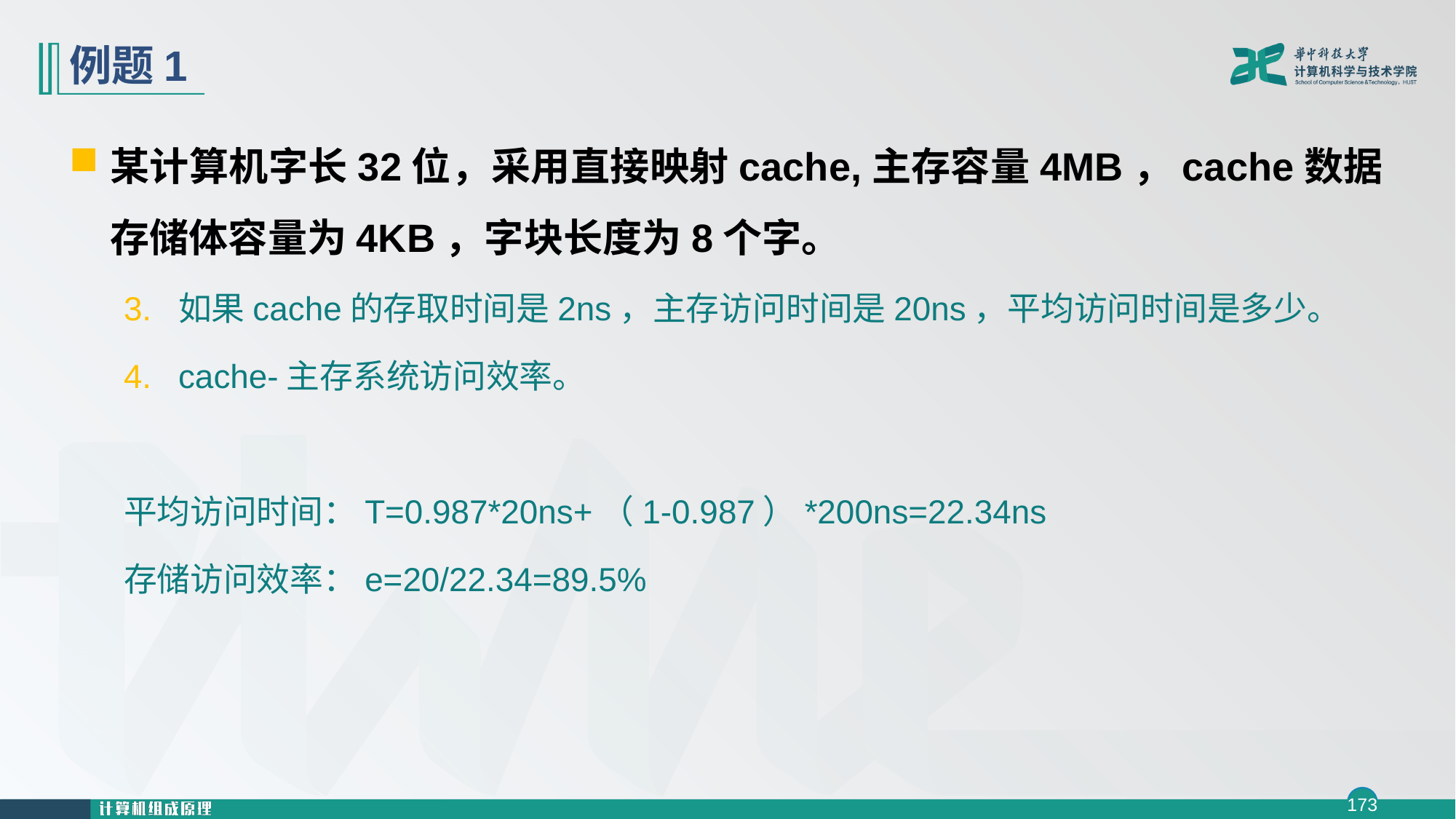

# 例题1
某计算机字长32位，采用直接映射cache,主存容量4MB，cache数据存储体容量为4KB，字块长度为8个字。
如果cache的存取时间是2ns，主存访问时间是20ns，平均访问时间是多少。
cache-主存系统访问效率。

平均访问时间：T=0.987*20ns+（1-0.987）*200ns=22.34ns
存储访问效率：e=20/22.34=89.5%